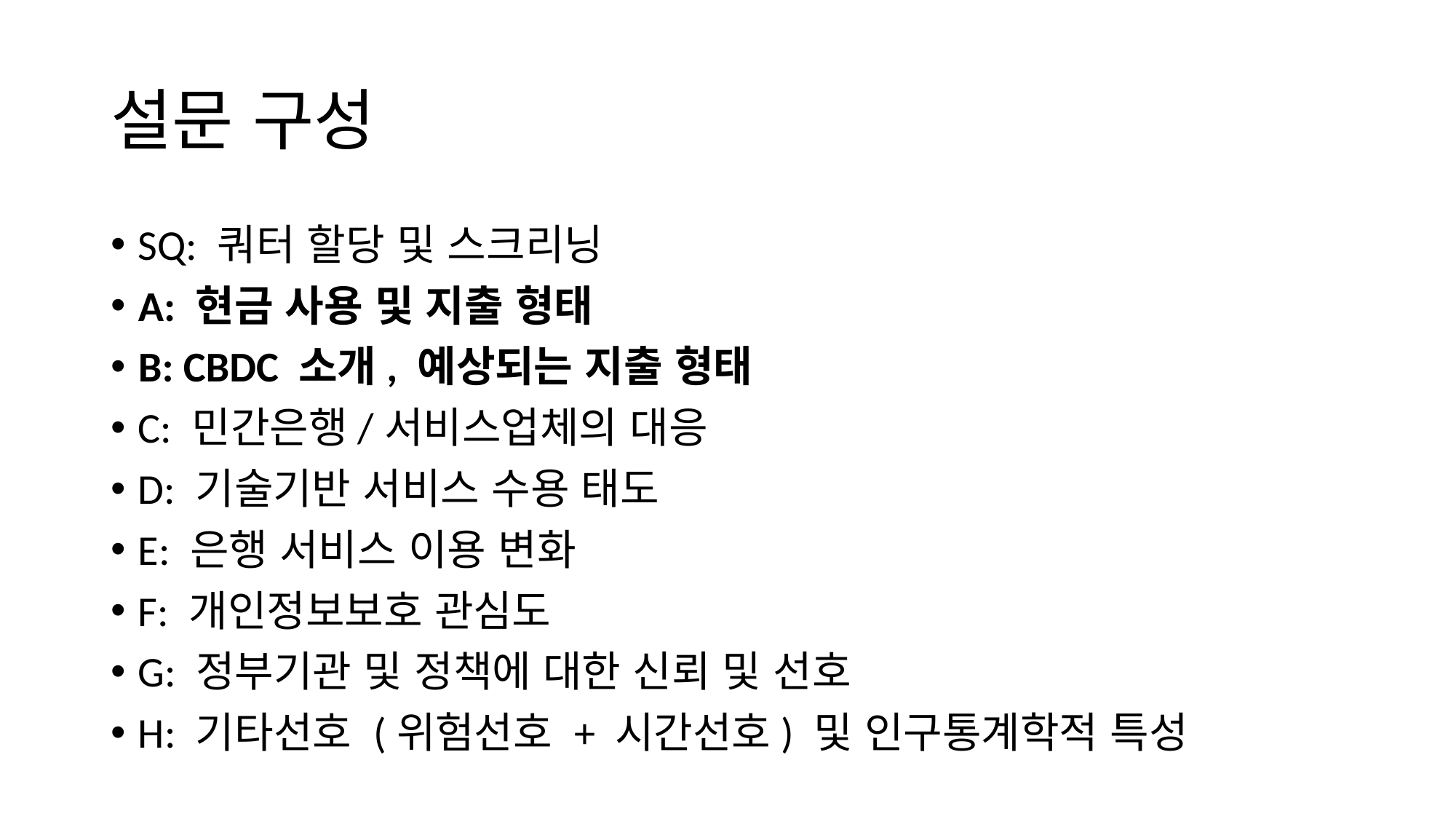

# 설문 구성
SQ: 쿼터 할당 및 스크리닝
A: 현금 사용 및 지출 형태
B: CBDC 소개, 예상되는 지출 형태
C: 민간은행/서비스업체의 대응
D: 기술기반 서비스 수용 태도
E: 은행 서비스 이용 변화
F: 개인정보보호 관심도
G: 정부기관 및 정책에 대한 신뢰 및 선호
H: 기타선호 (위험선호 + 시간선호) 및 인구통계학적 특성